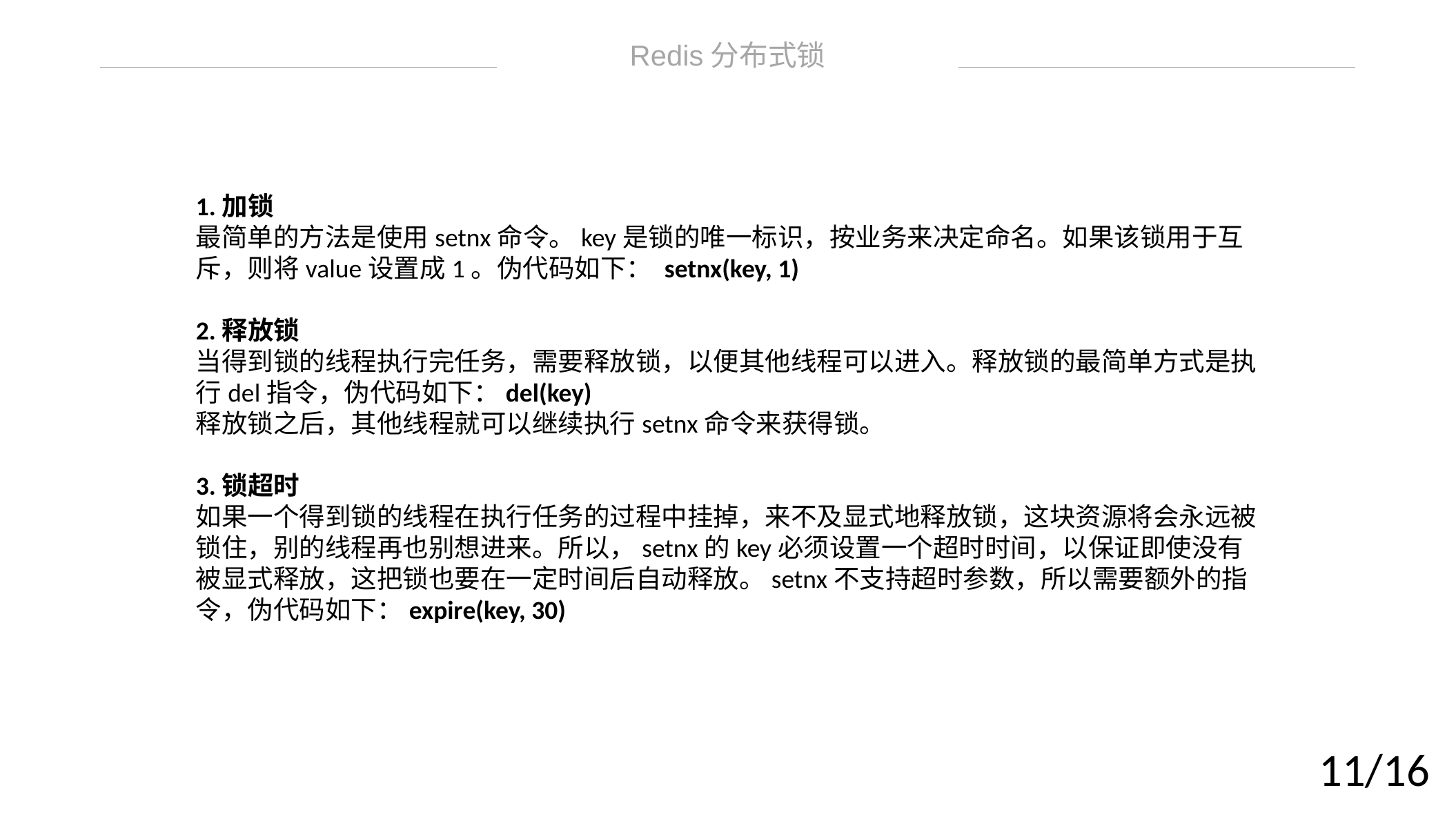

Redis分布式锁
1.加锁
最简单的方法是使用setnx命令。key是锁的唯一标识，按业务来决定命名。如果该锁用于互斥，则将value设置成1。伪代码如下： setnx(key, 1)
2.释放锁
当得到锁的线程执行完任务，需要释放锁，以便其他线程可以进入。释放锁的最简单方式是执行del指令，伪代码如下：del(key)
释放锁之后，其他线程就可以继续执行setnx命令来获得锁。

3.锁超时
如果一个得到锁的线程在执行任务的过程中挂掉，来不及显式地释放锁，这块资源将会永远被锁住，别的线程再也别想进来。所以，setnx的key必须设置一个超时时间，以保证即使没有被显式释放，这把锁也要在一定时间后自动释放。setnx不支持超时参数，所以需要额外的指令，伪代码如下：expire(key, 30)
11/16